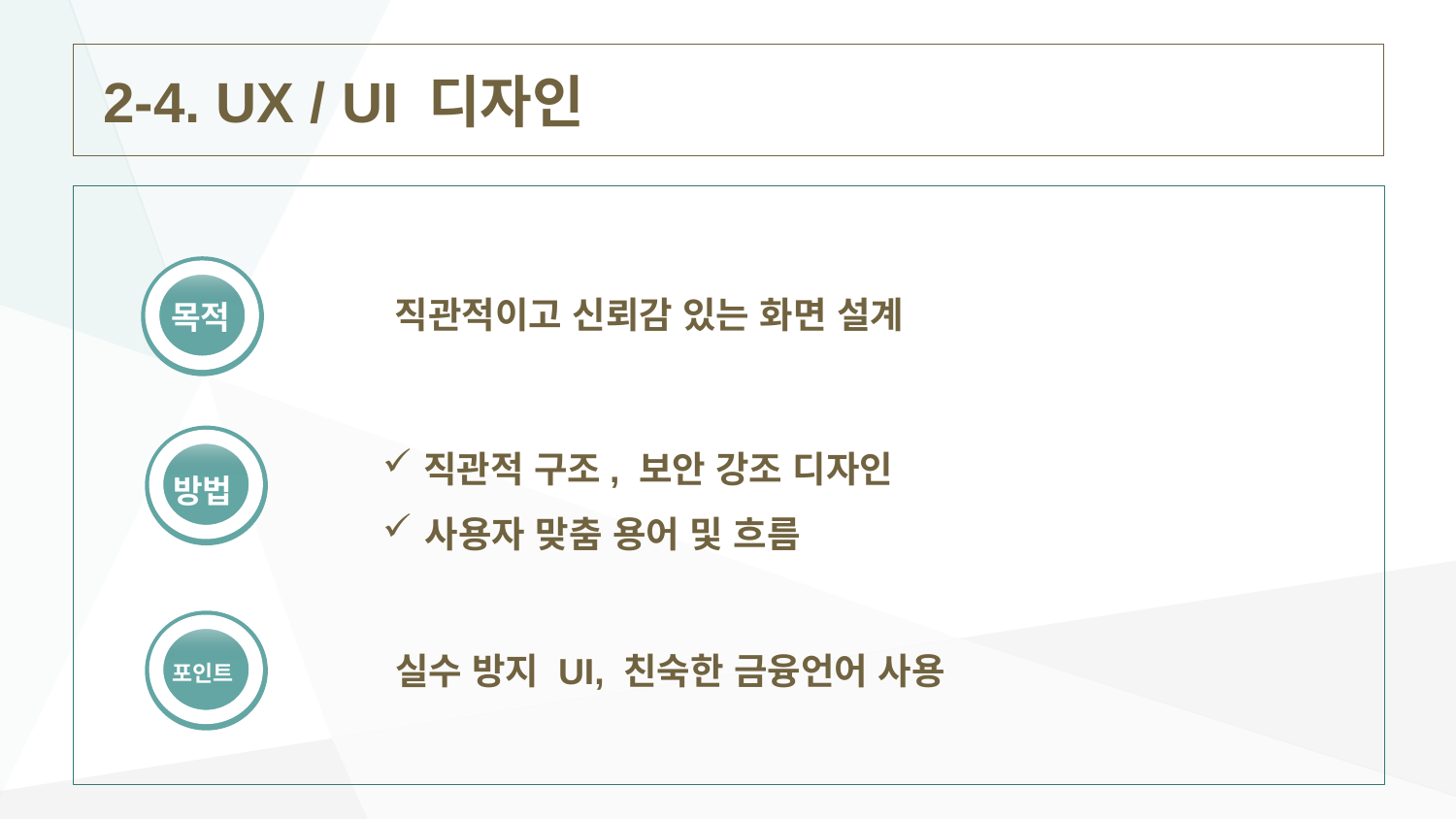

2-4. UX / UI 디자인

직관적이고 신뢰감 있는 화면 설계
목적
직관적 구조, 보안 강조 디자인
사용자 맞춤 용어 및 흐름

방법

실수 방지 UI, 친숙한 금융언어 사용
포인트